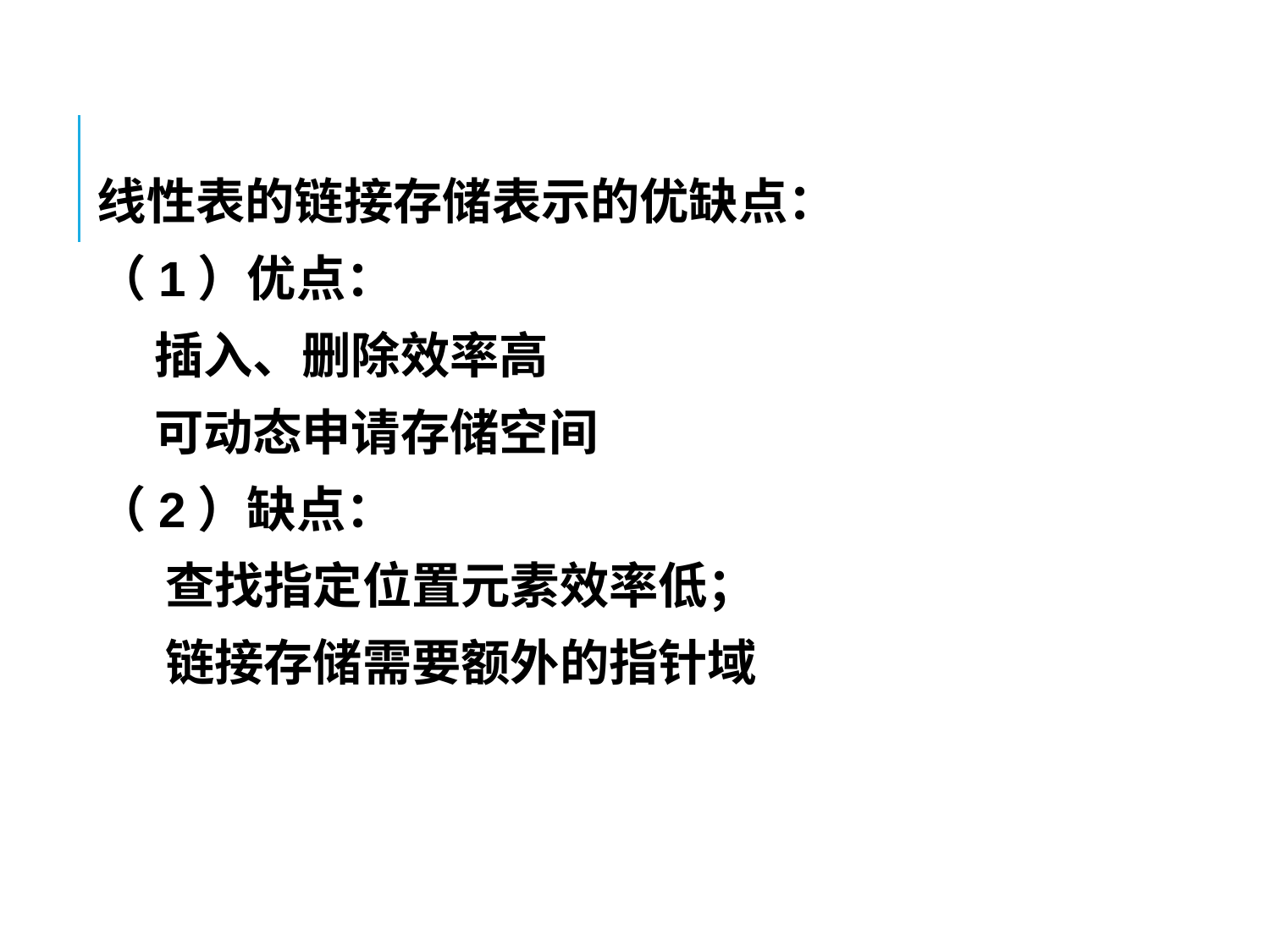

线性表的链接存储表示的优缺点：
（1）优点：
    插入、删除效率高
    可动态申请存储空间
（2）缺点：
     查找指定位置元素效率低；
     链接存储需要额外的指针域